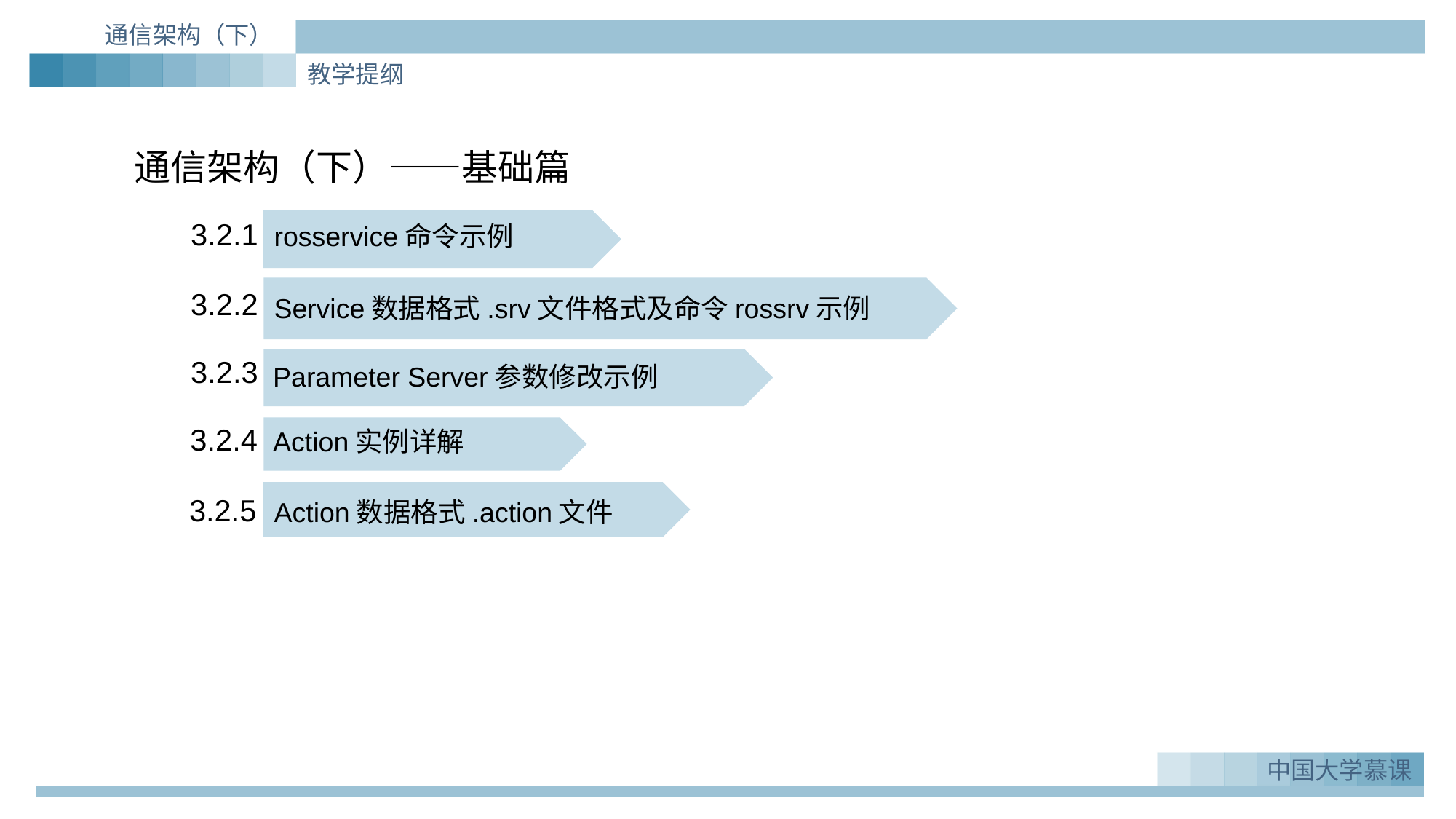

通信架构（下）
教学提纲
通信架构（下）——基础篇
3.2.1

rosservice命令示例

3.2.2
Service数据格式.srv文件格式及命令rossrv示例
3.2.3

Parameter Server参数修改示例
3.2.4

Action实例详解
Action数据格式.action文件
3.2.5
中国大学慕课